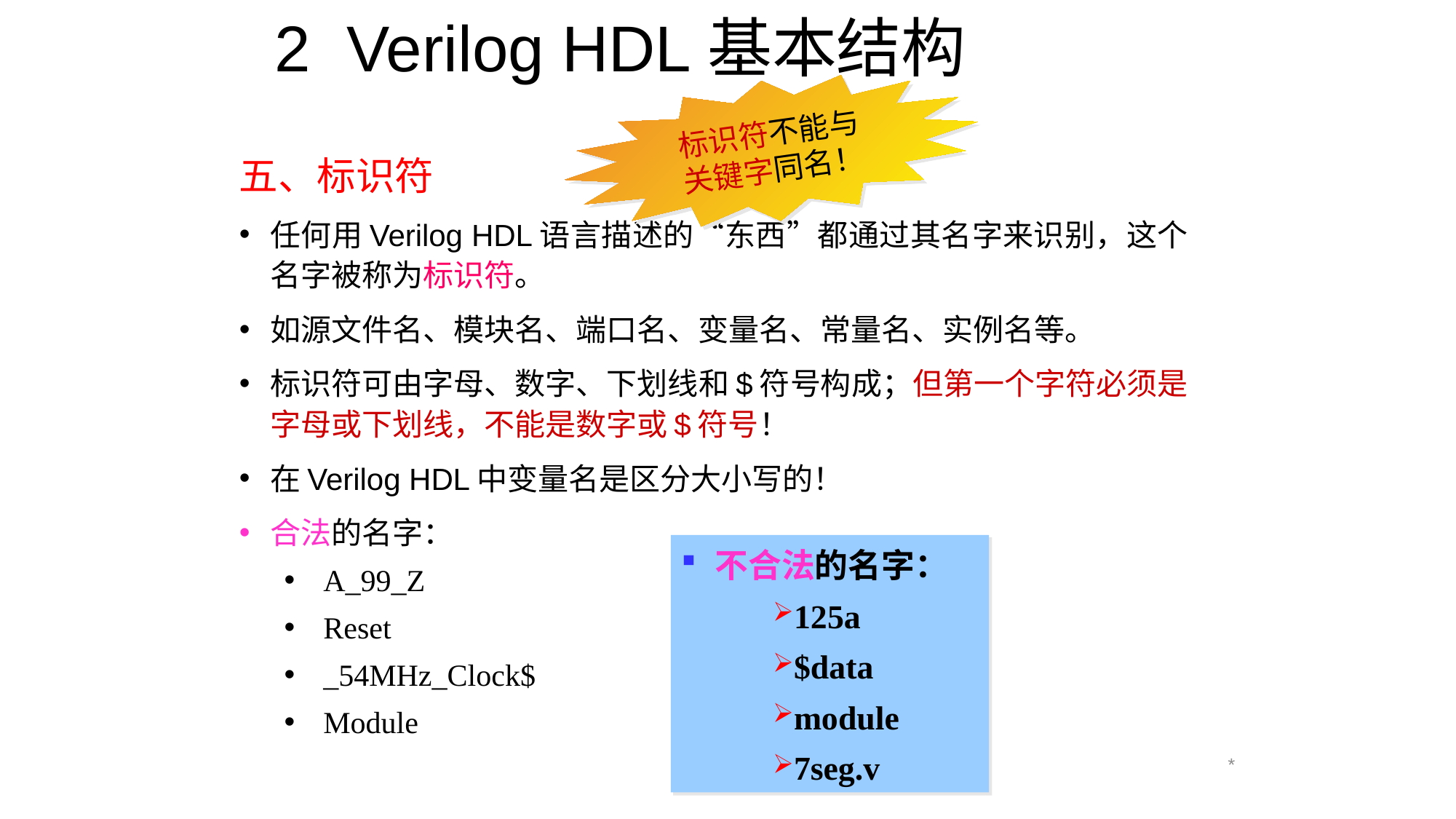

# 2  Verilog HDL基本结构
标识符不能与关键字同名！
五、标识符
任何用Verilog HDL语言描述的“东西”都通过其名字来识别，这个名字被称为标识符。
如源文件名、模块名、端口名、变量名、常量名、实例名等。
标识符可由字母、数字、下划线和$符号构成；但第一个字符必须是字母或下划线，不能是数字或$符号！
在Verilog HDL中变量名是区分大小写的！
合法的名字：
A_99_Z
Reset
_54MHz_Clock$
Module
不合法的名字：
125a
$data
module
7seg.v
*